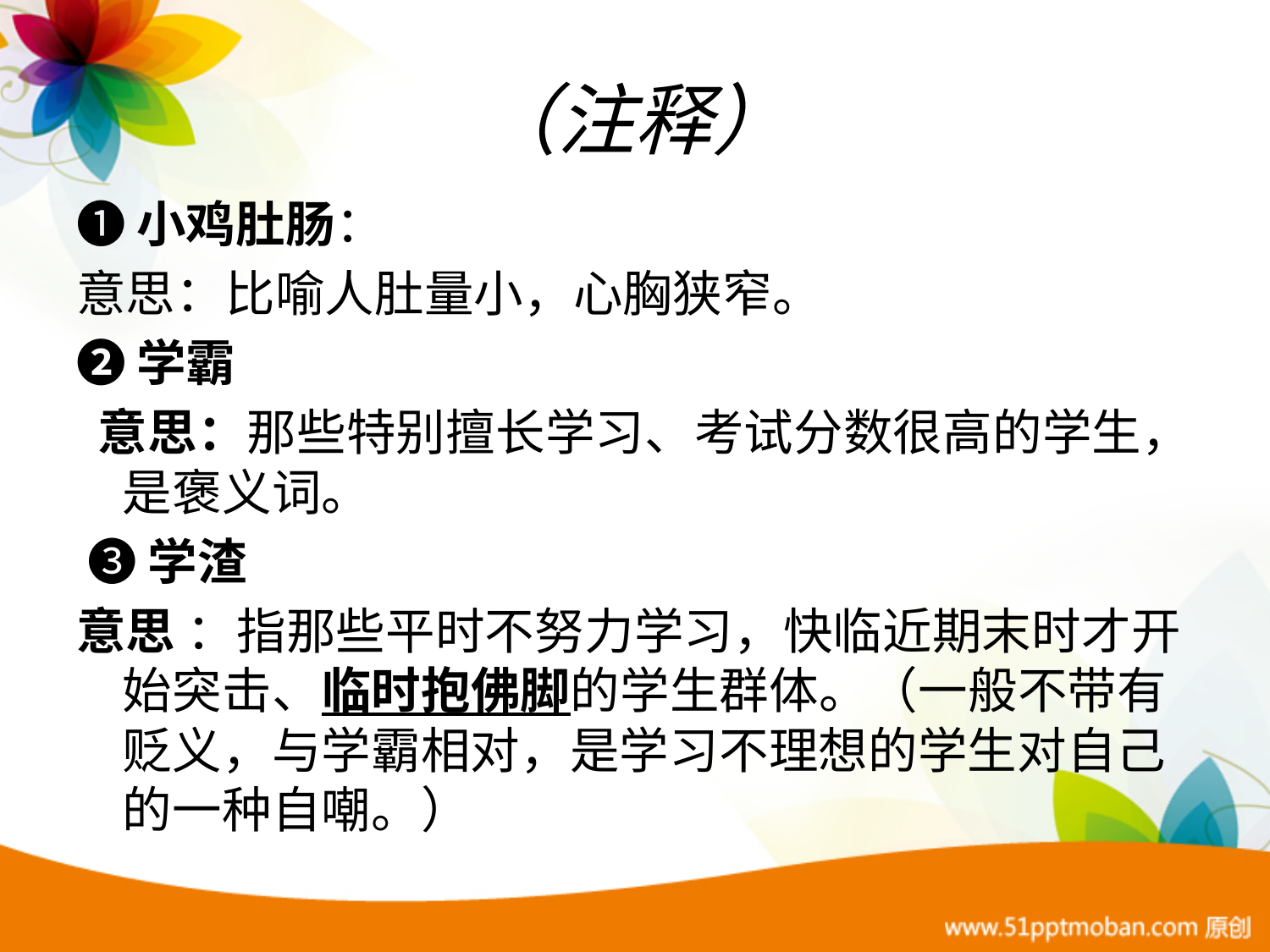

# （注释）
➊小鸡肚肠：
意思：比喻人肚量小，心胸狭窄。
➋学霸
 意思：那些特别擅长学习、考试分数很高的学生，是褒义词。
 ➌学渣
意思 ：指那些平时不努力学习，快临近期末时才开始突击、临时抱佛脚的学生群体。（一般不带有贬义，与学霸相对，是学习不理想的学生对自己的一种自嘲。）